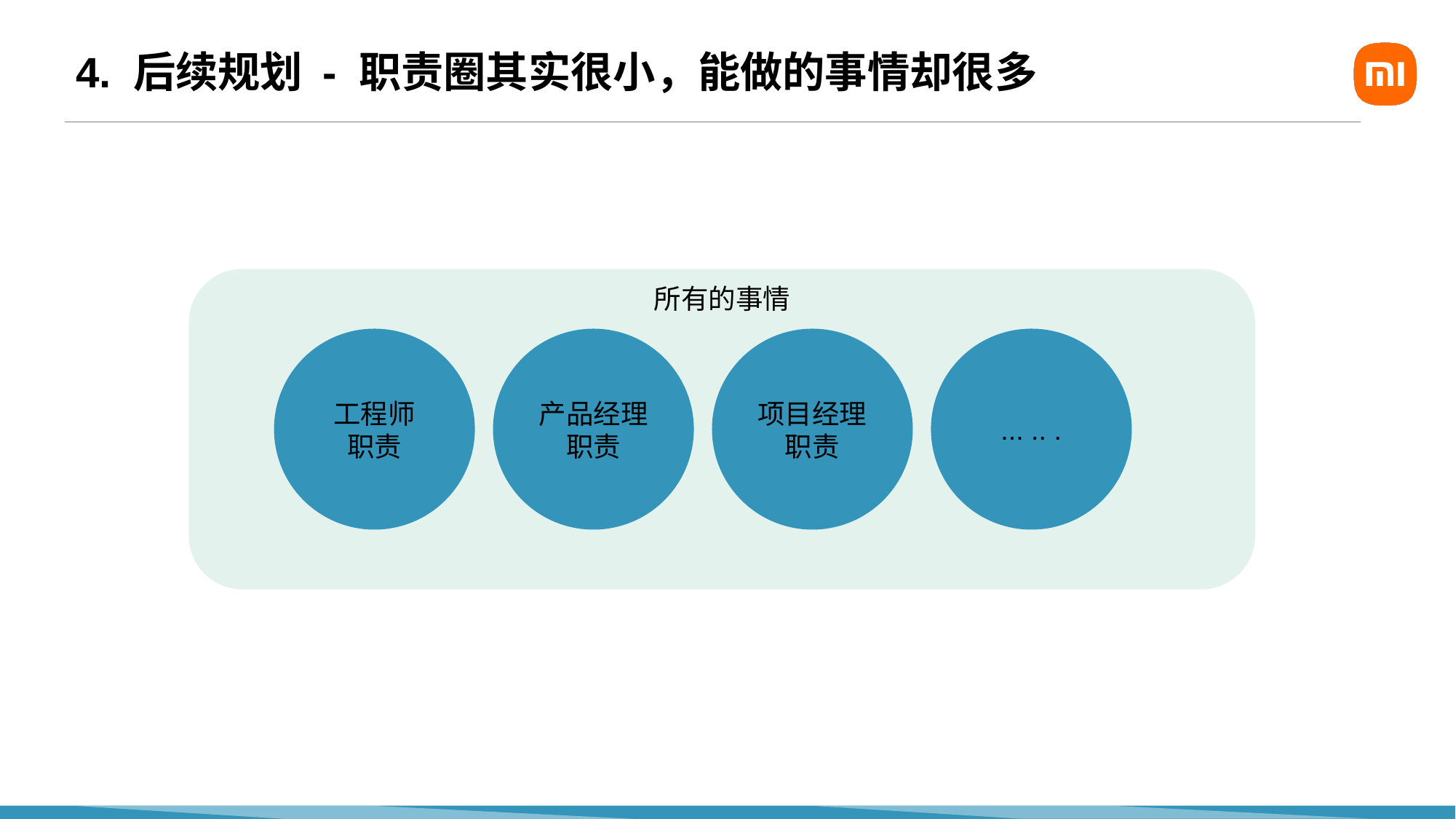

# 4. 后续规划 - 职责圈其实很小，能做的事情却很多
所有的事情

... .. .
项目经理
职责
工程师
职责
产品经理
职责